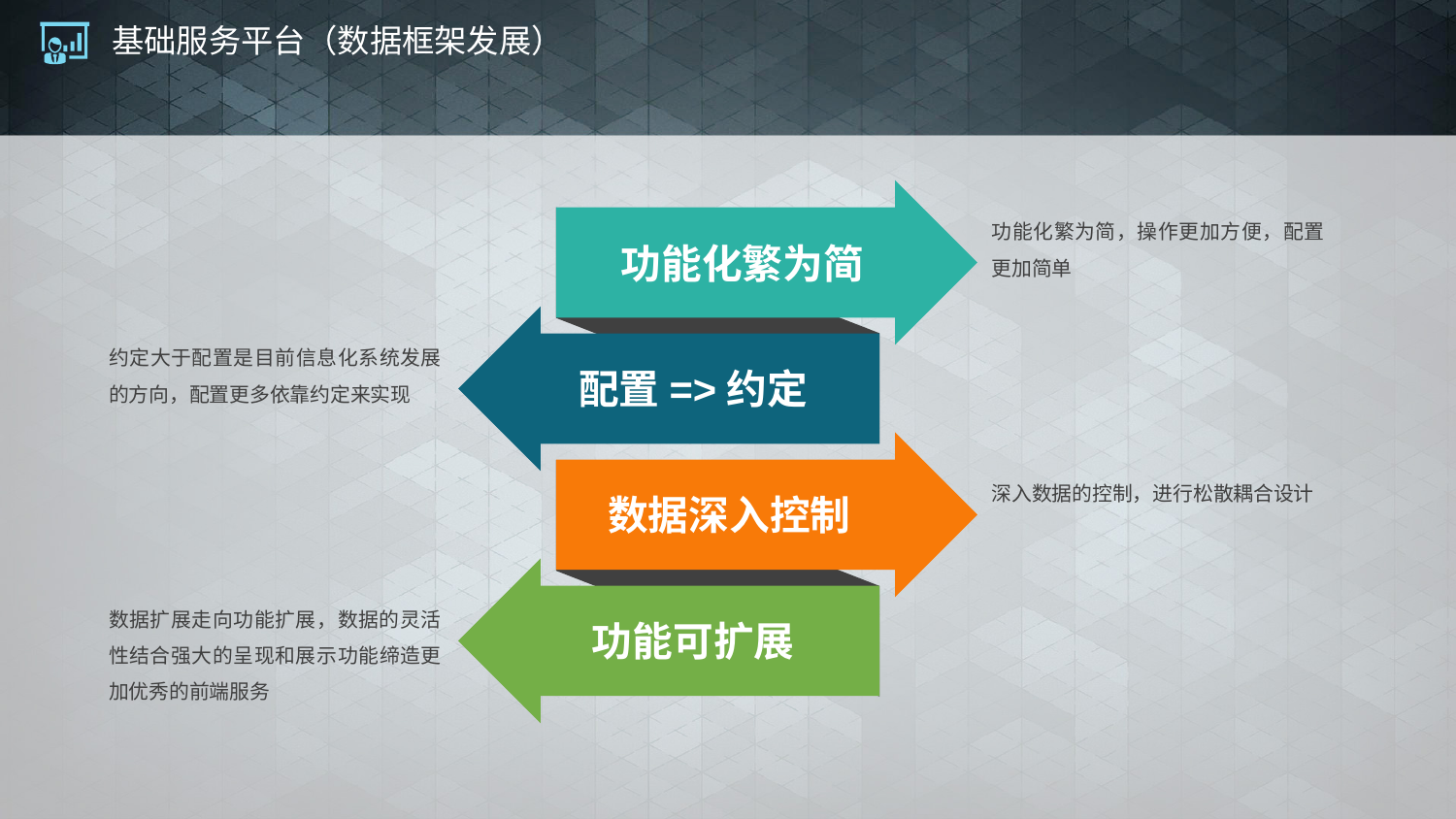

# 基础服务平台（数据框架发展）

功能化繁为简，操作更加方便，配置更加简单
功能化繁为简

约定大于配置是目前信息化系统发展的方向，配置更多依靠约定来实现
配置=>约定

深入数据的控制，进行松散耦合设计
数据深入控制

数据扩展走向功能扩展，数据的灵活性结合强大的呈现和展示功能缔造更加优秀的前端服务
功能可扩展